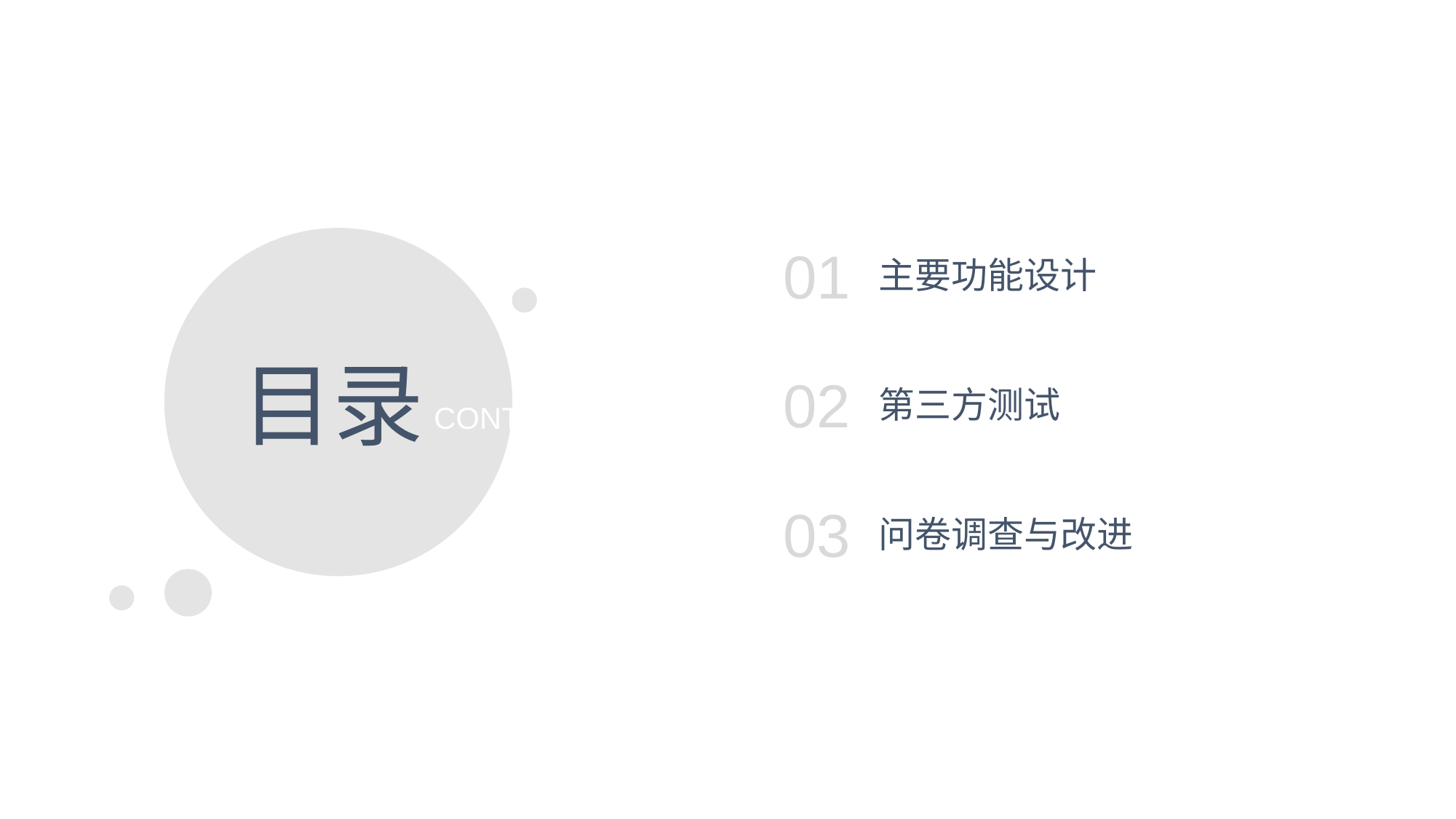

01
主要功能设计

目录
02
第三方测试
CONTENTS
03
问卷调查与改进